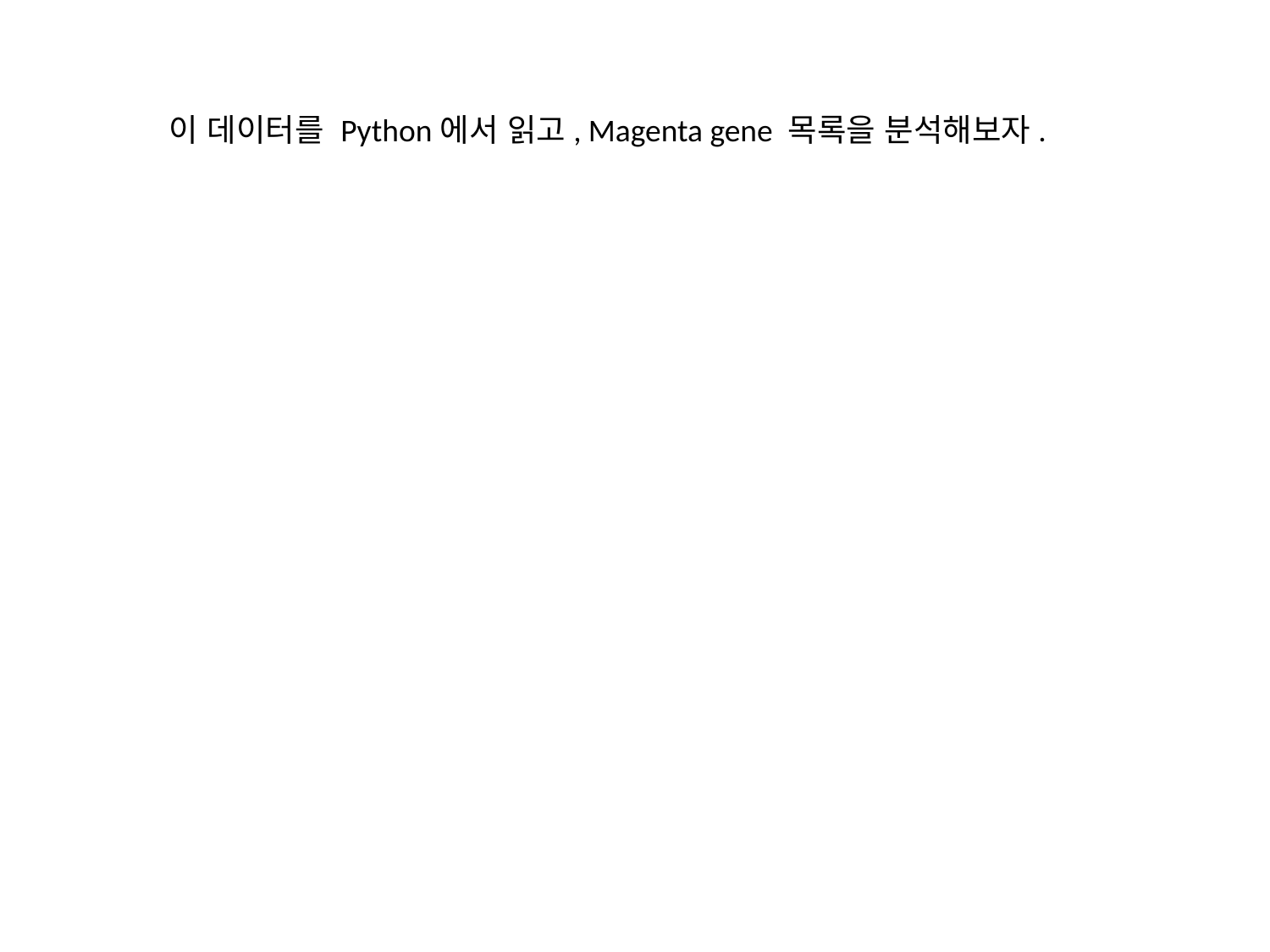

이 데이터를 Python에서 읽고, Magenta gene 목록을 분석해보자.